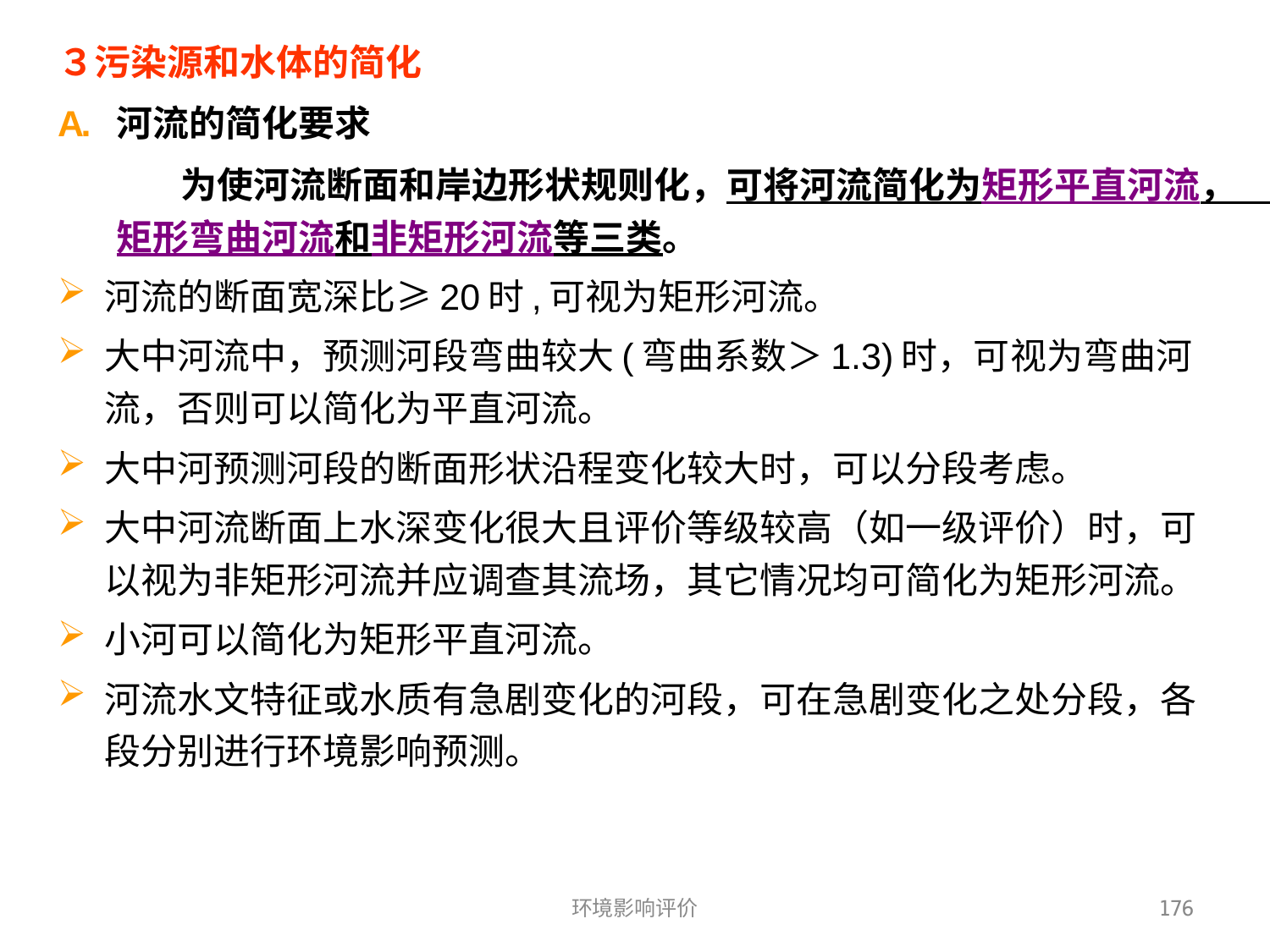

３污染源和水体的简化
河流的简化要求
              为使河流断面和岸边形状规则化，可将河流简化为矩形平直河流，矩形弯曲河流和非矩形河流等三类。
河流的断面宽深比≥20时,可视为矩形河流。
大中河流中，预测河段弯曲较大(弯曲系数＞1.3)时，可视为弯曲河流，否则可以简化为平直河流。
大中河预测河段的断面形状沿程变化较大时，可以分段考虑。
大中河流断面上水深变化很大且评价等级较高（如一级评价）时，可以视为非矩形河流并应调查其流场，其它情况均可简化为矩形河流。
小河可以简化为矩形平直河流。
河流水文特征或水质有急剧变化的河段，可在急剧变化之处分段，各段分别进行环境影响预测。
环境影响评价
176